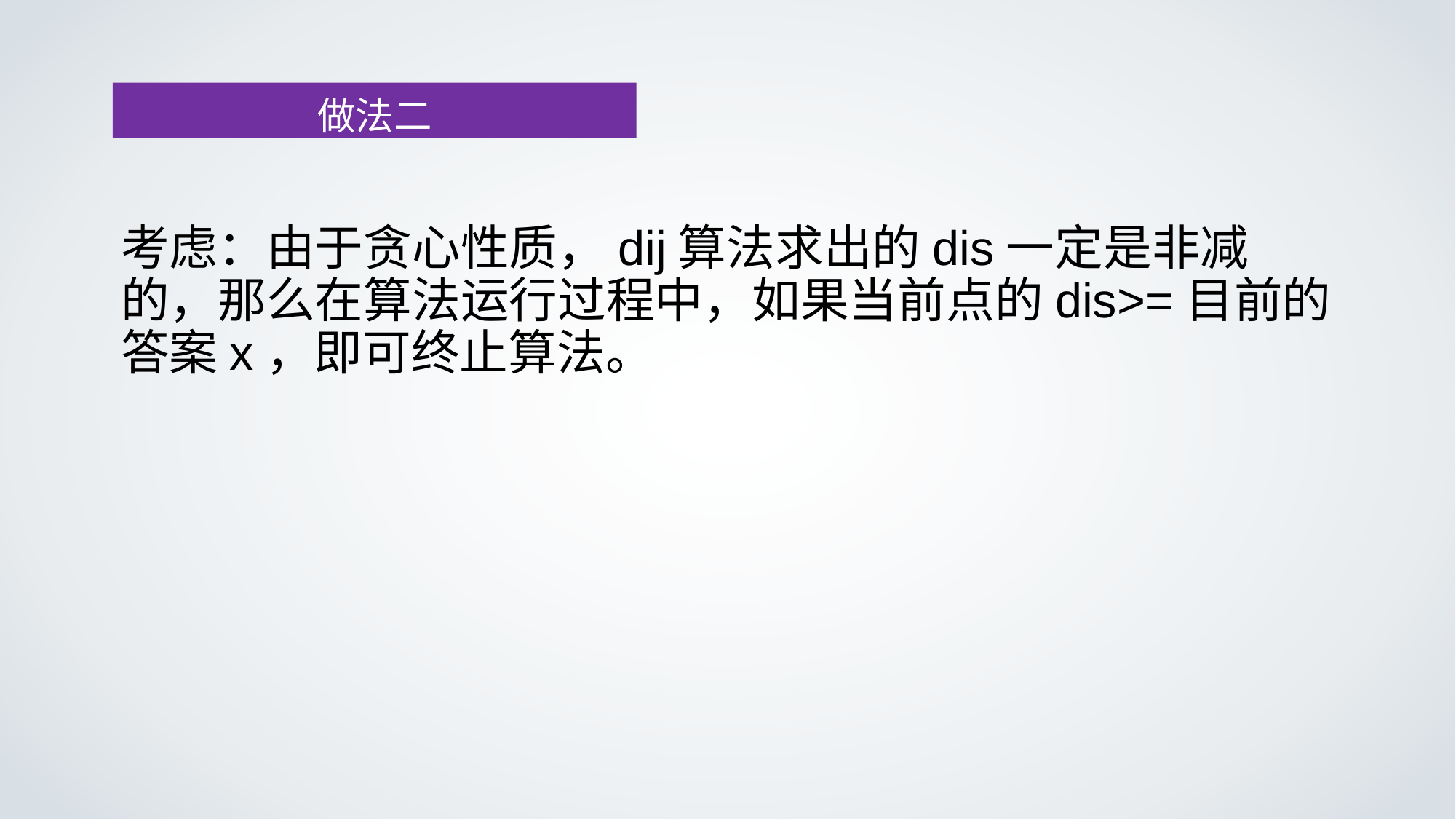

#
做法二
考虑：由于贪心性质，dij算法求出的dis一定是非减的，那么在算法运行过程中，如果当前点的dis>=目前的答案x，即可终止算法。